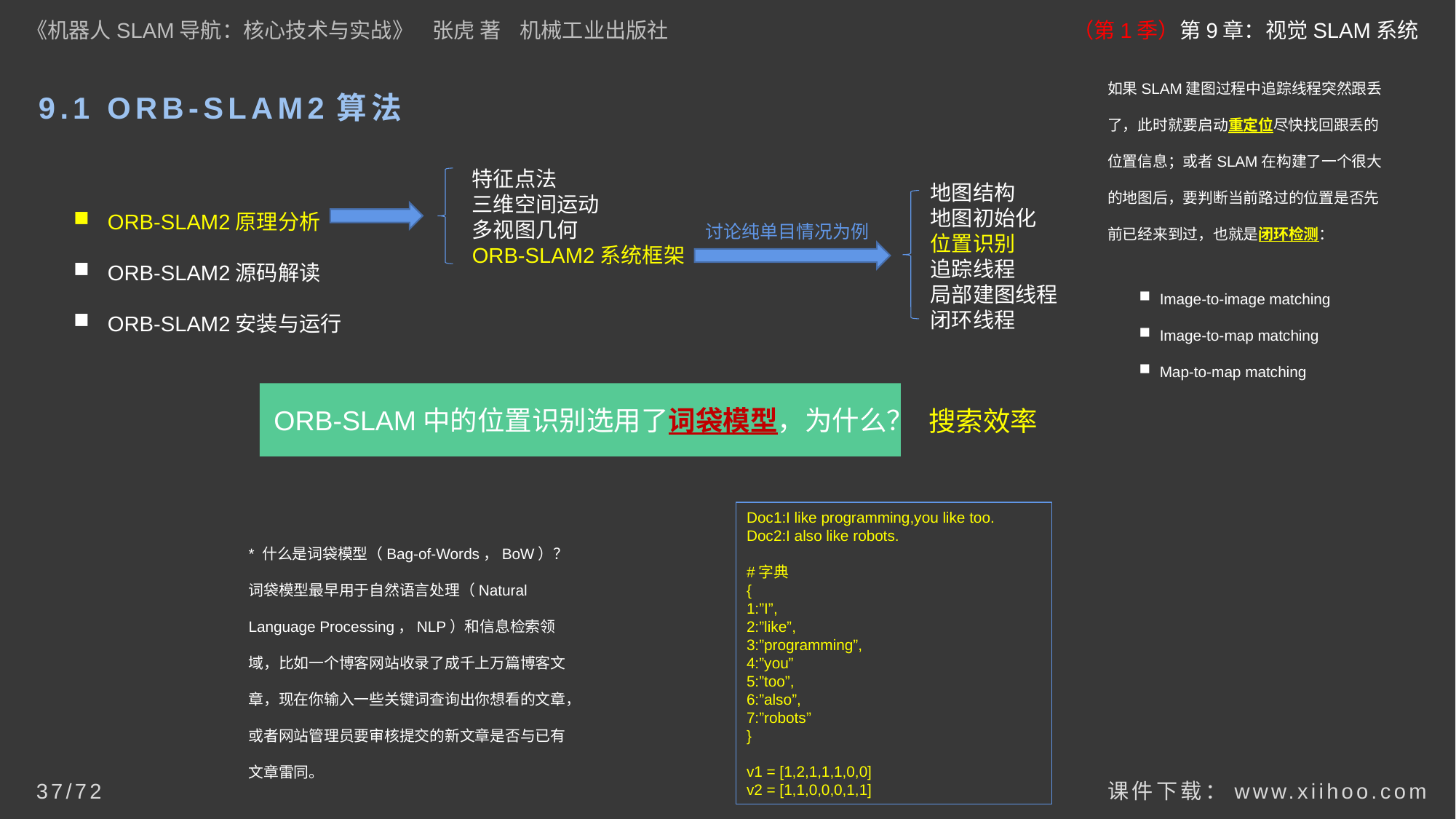

《机器人SLAM导航：核心技术与实战》    张虎 著    机械工业出版社
（第1季）第9章：视觉SLAM系统
如果SLAM建图过程中追踪线程突然跟丢了，此时就要启动重定位尽快找回跟丢的位置信息；或者SLAM在构建了一个很大的地图后，要判断当前路过的位置是否先前已经来到过，也就是闭环检测：
# 9.1 ORB-SLAM2算法
特征点法
三维空间运动
多视图几何
ORB-SLAM2系统框架

地图结构
地图初始化
位置识别
追踪线程
局部建图线程
闭环线程
ORB-SLAM2原理分析
ORB-SLAM2源码解读
ORB-SLAM2安装与运行

讨论纯单目情况为例

Image-to-image matching
Image-to-map matching
Map-to-map matching
ORB-SLAM中的位置识别选用了词袋模型，为什么？
搜索效率
Doc1:I like programming,you like too.
Doc2:I also like robots.

#字典
{
1:”I”,
2:”like”,
3:”programming”,
4:”you”
5:”too”,
6:”also”,
7:”robots”
}

v1 = [1,2,1,1,1,0,0]
v2 = [1,1,0,0,0,1,1]
* 什么是词袋模型（Bag-of-Words，BoW）？
词袋模型最早用于自然语言处理（Natural Language Processing，NLP）和信息检索领域，比如一个博客网站收录了成千上万篇博客文章，现在你输入一些关键词查询出你想看的文章，或者网站管理员要审核提交的新文章是否与已有文章雷同。
课件下载：www.xiihoo.com
37/72